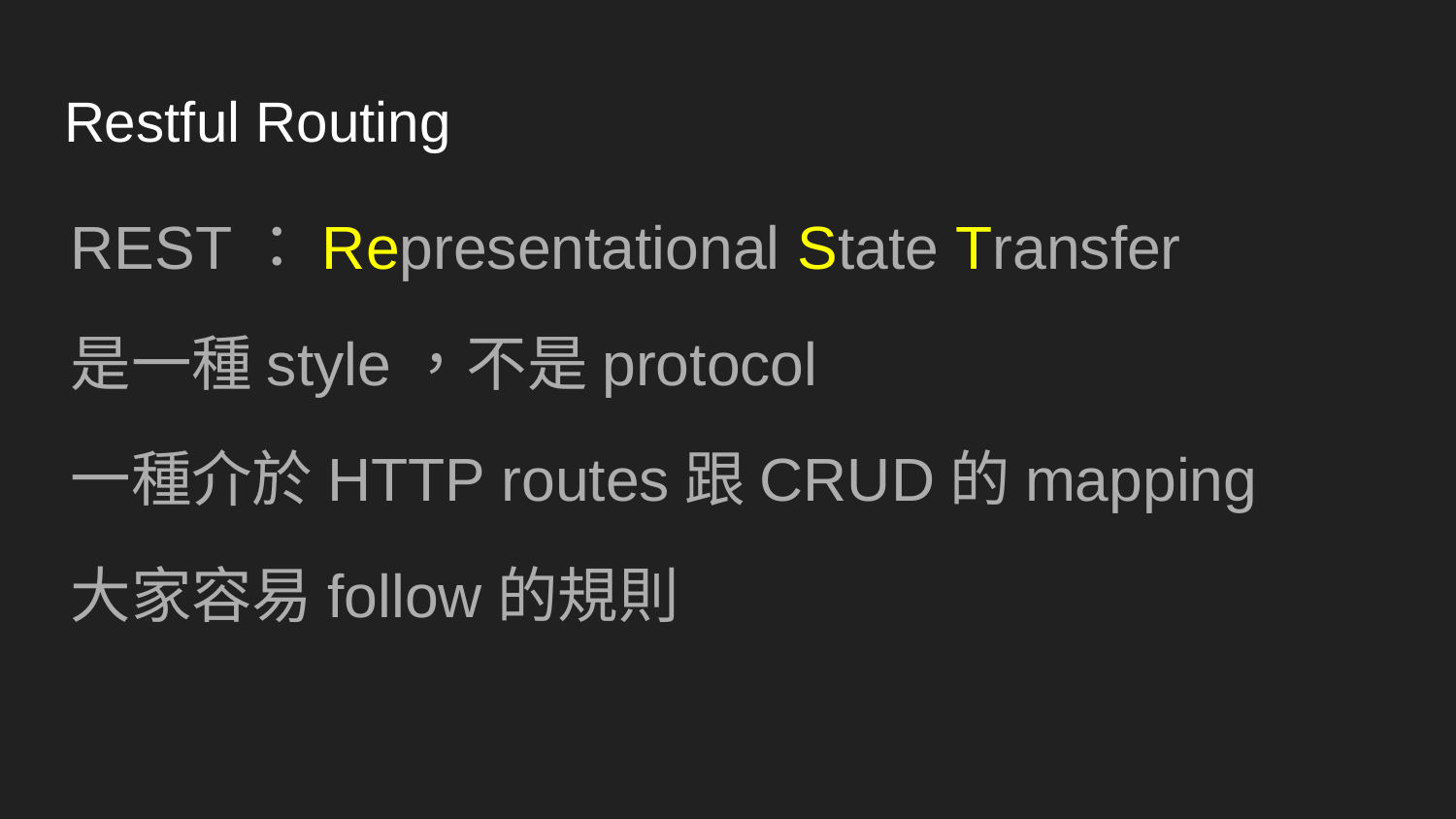

# Restful Routing
REST：Representational State Transfer
是一種style，不是protocol
一種介於HTTP routes跟CRUD的mapping
大家容易follow的規則